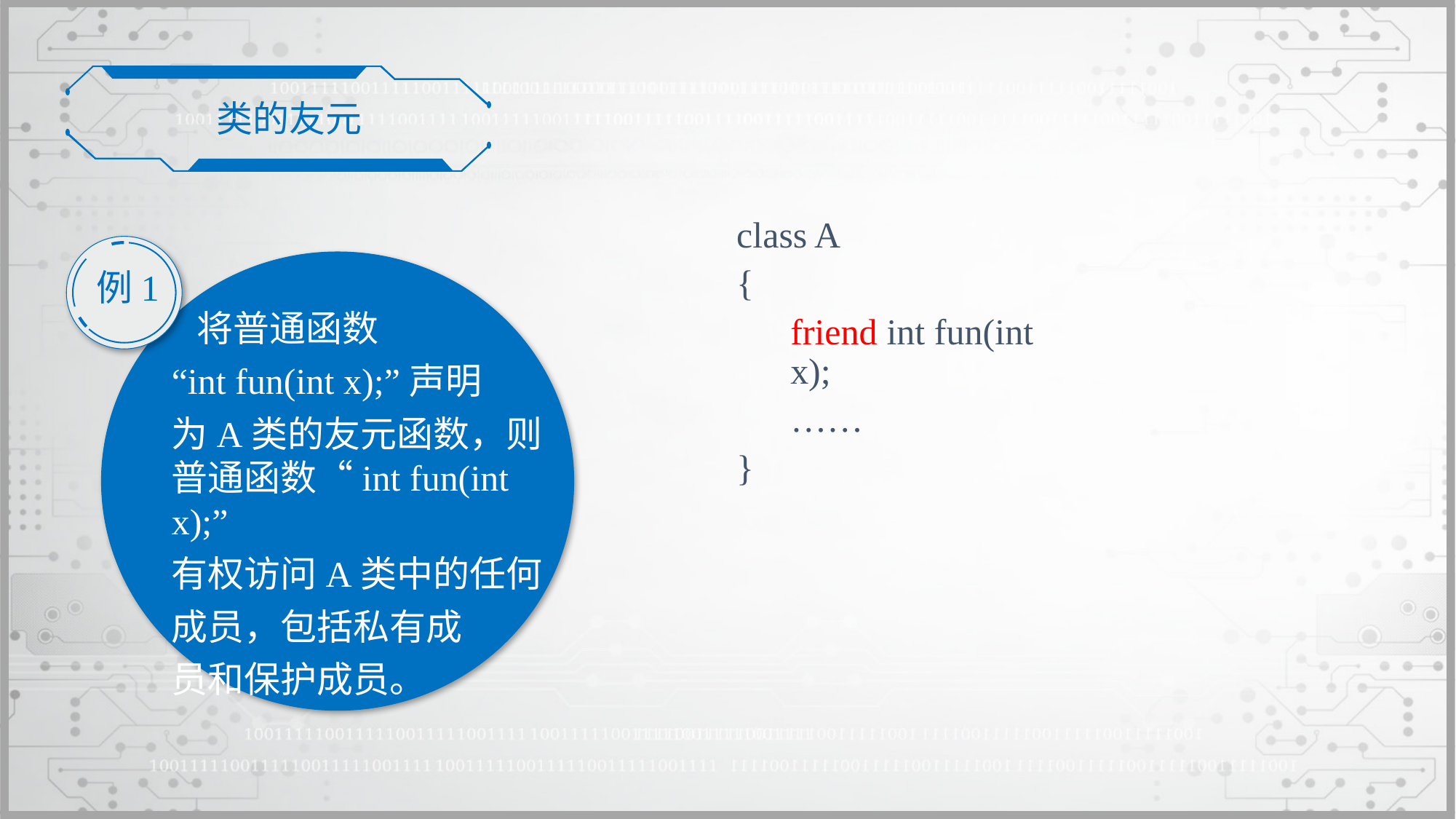

类的友元
class A
{
	friend int fun(int x);
	……
}

例1

  将普通函数
“int fun(int x);”声明
为A类的友元函数，则普通函数“int fun(int x);”
有权访问A类中的任何
成员，包括私有成
员和保护成员。